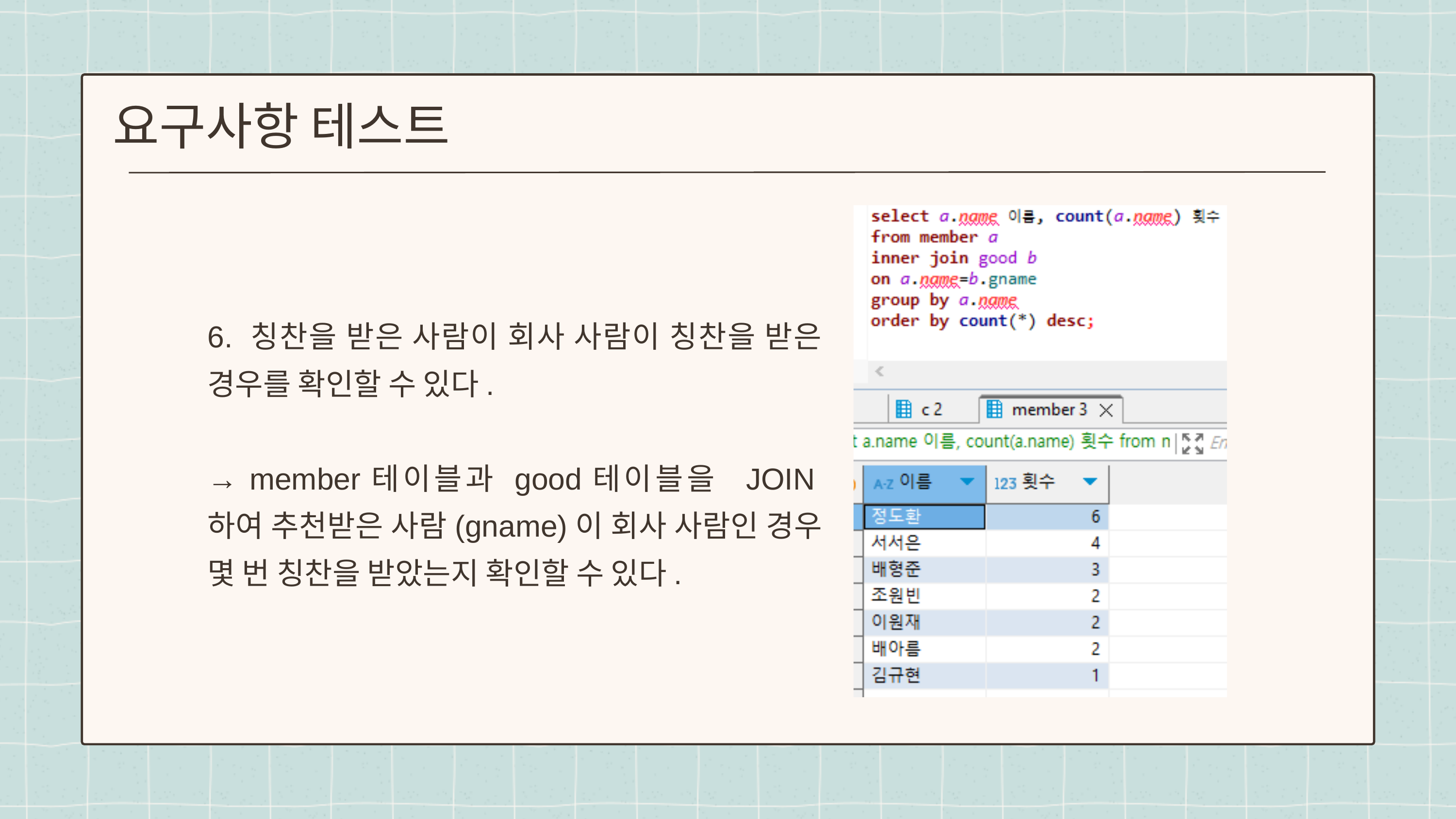

요구사항 테스트

6. 칭찬을 받은 사람이 회사 사람이 칭찬을 받은 경우를 확인할 수 있다.

→ member테이블과 good테이블을  JOIN하여 추천받은 사람(gname)이 회사 사람인 경우 몇 번 칭찬을 받았는지 확인할 수 있다.